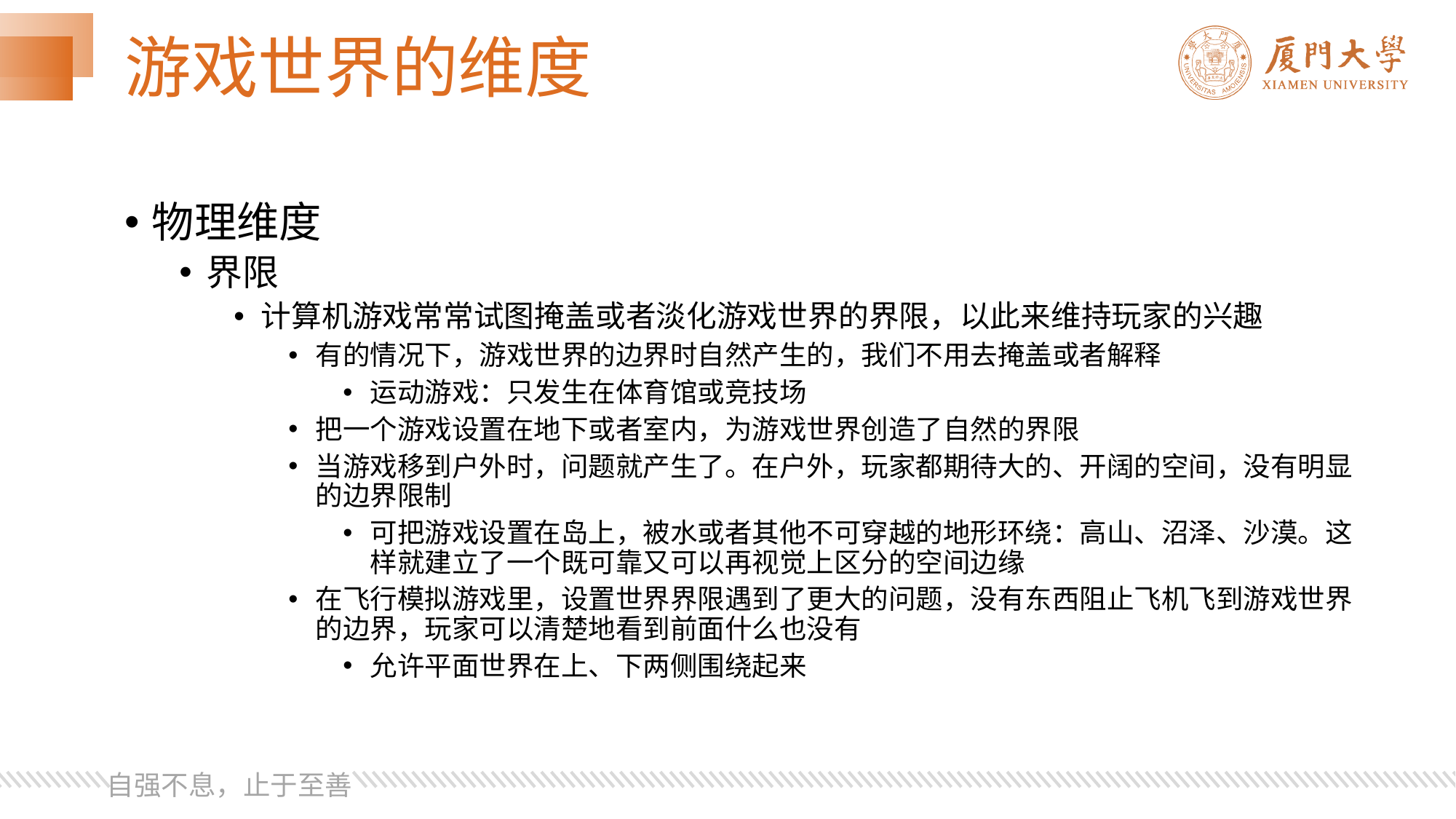

# 游戏世界的维度
物理维度
界限
计算机游戏常常试图掩盖或者淡化游戏世界的界限，以此来维持玩家的兴趣
有的情况下，游戏世界的边界时自然产生的，我们不用去掩盖或者解释
运动游戏：只发生在体育馆或竞技场
把一个游戏设置在地下或者室内，为游戏世界创造了自然的界限
当游戏移到户外时，问题就产生了。在户外，玩家都期待大的、开阔的空间，没有明显的边界限制
可把游戏设置在岛上，被水或者其他不可穿越的地形环绕：高山、沼泽、沙漠。这样就建立了一个既可靠又可以再视觉上区分的空间边缘
在飞行模拟游戏里，设置世界界限遇到了更大的问题，没有东西阻止飞机飞到游戏世界的边界，玩家可以清楚地看到前面什么也没有
允许平面世界在上、下两侧围绕起来